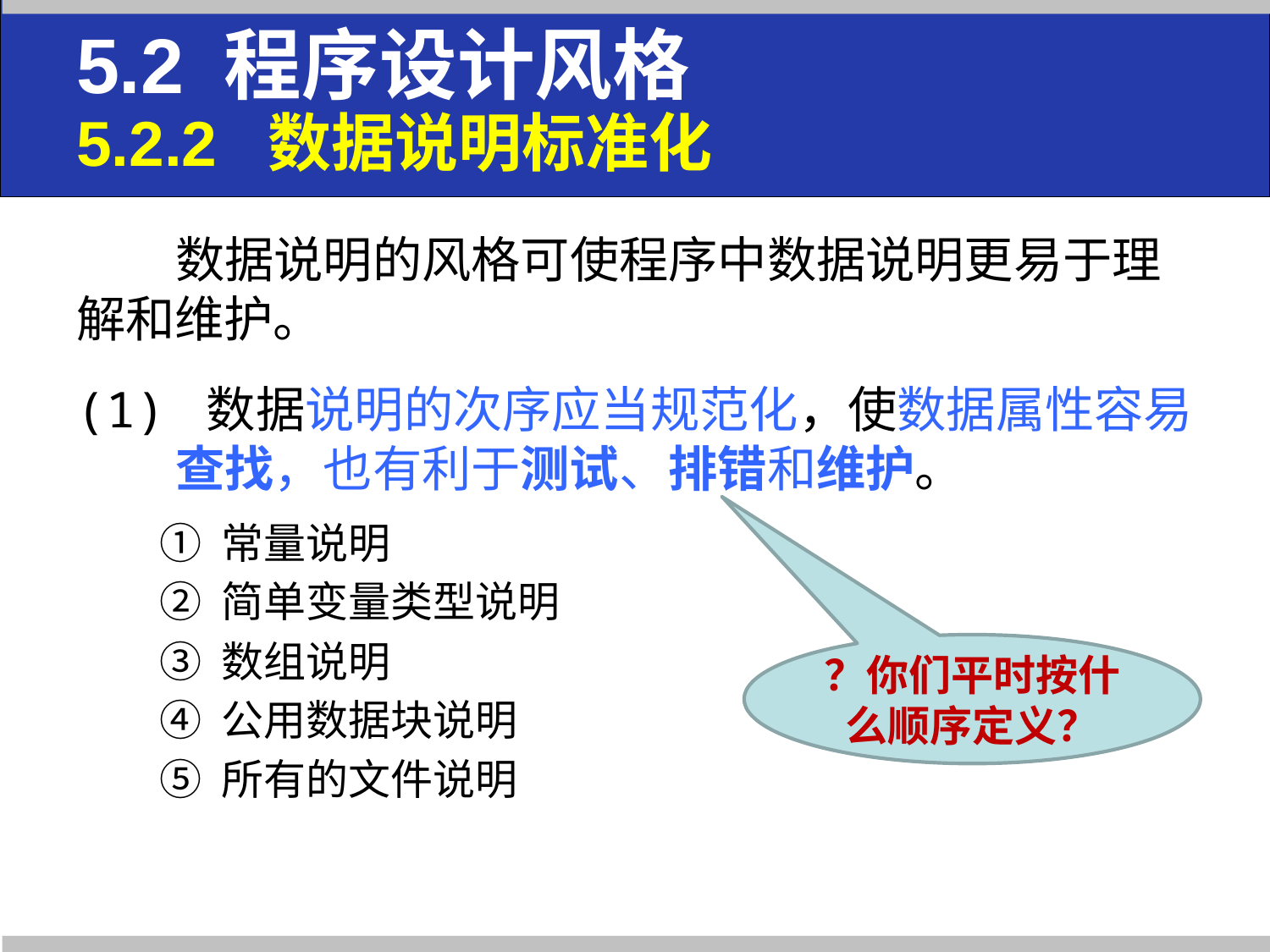

# 5.2 程序设计风格 5.2.2  数据说明标准化
数据说明的风格可使程序中数据说明更易于理解和维护。
(1) 数据说明的次序应当规范化，使数据属性容易查找，也有利于测试、排错和维护。
  ① 常量说明
  ② 简单变量类型说明
  ③ 数组说明
  ④ 公用数据块说明
  ⑤ 所有的文件说明
？你们平时按什么顺序定义？
659